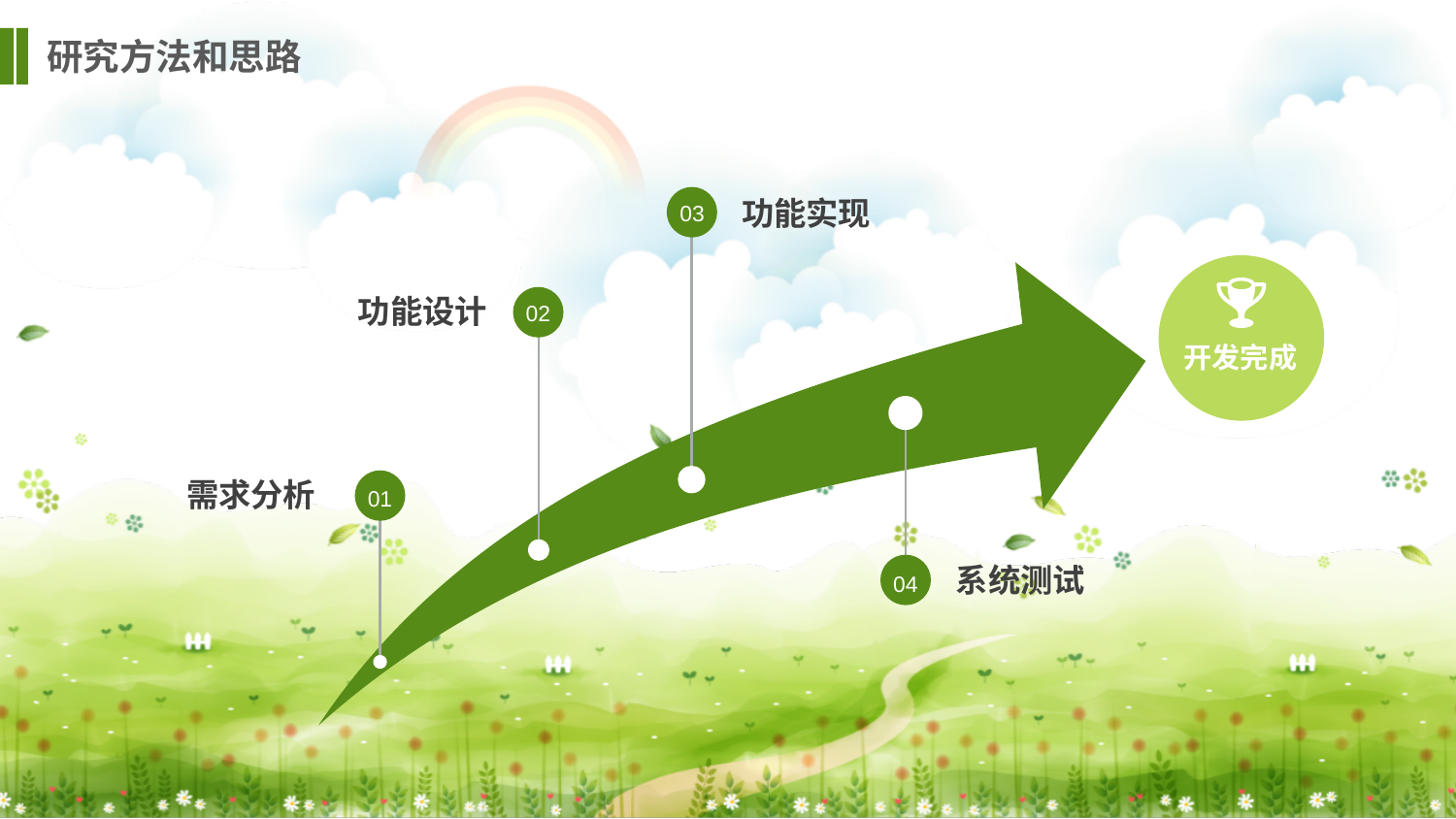

研究方法和思路

功能实现
03

功能设计
02

开发完成

需求分析

01

系统测试
04